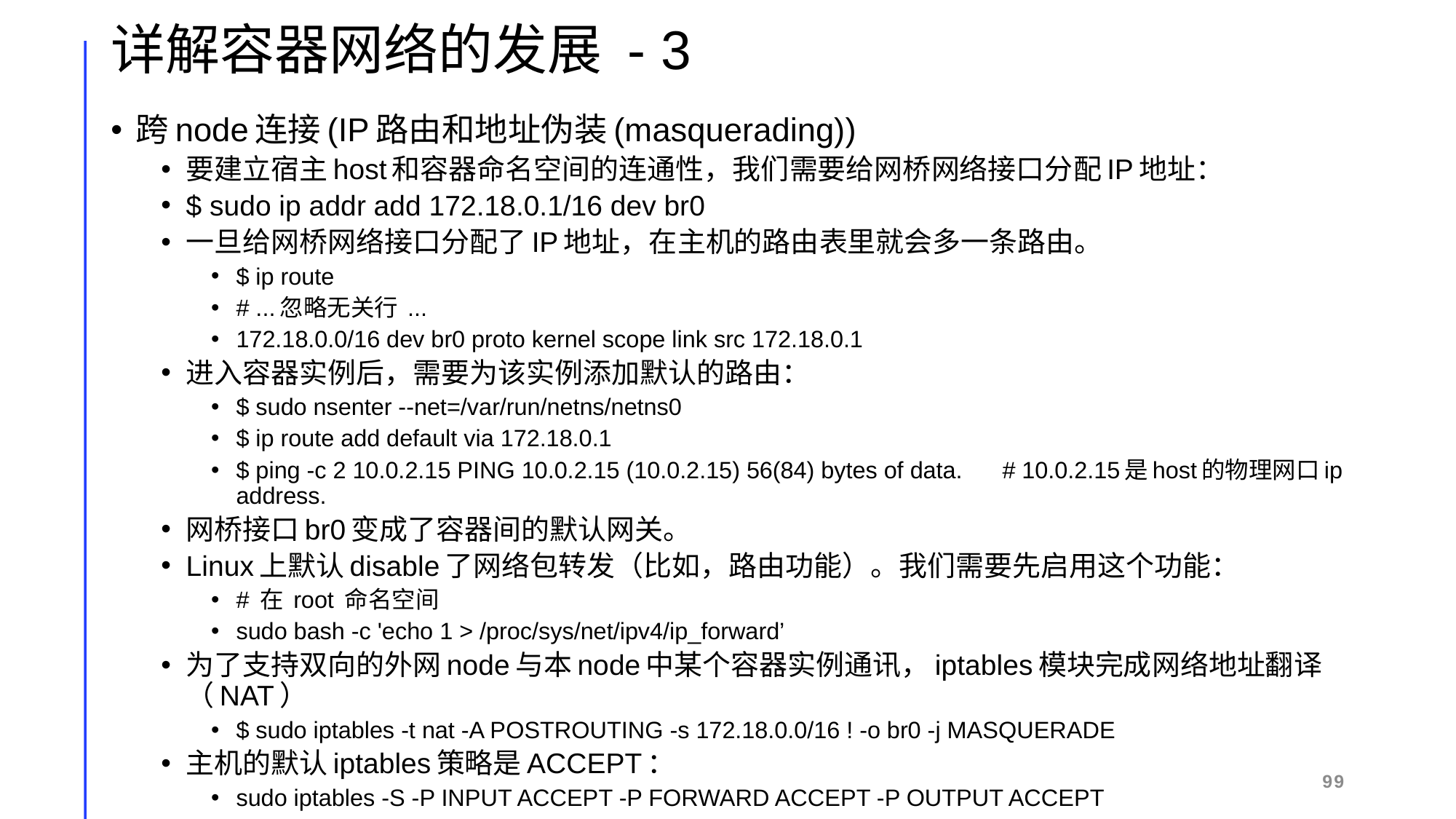

# 详解容器网络的发展 - 3
跨node连接(IP路由和地址伪装(masquerading))
要建立宿主host和容器命名空间的连通性，我们需要给网桥网络接口分配IP地址：
$ sudo ip addr add 172.18.0.1/16 dev br0
一旦给网桥网络接口分配了IP地址，在主机的路由表里就会多一条路由。
$ ip route
# ...忽略无关行 ...
172.18.0.0/16 dev br0 proto kernel scope link src 172.18.0.1
进入容器实例后，需要为该实例添加默认的路由：
$ sudo nsenter --net=/var/run/netns/netns0
$ ip route add default via 172.18.0.1
$ ping -c 2 10.0.2.15 PING 10.0.2.15 (10.0.2.15) 56(84) bytes of data.	# 10.0.2.15是host的物理网口ip address.
网桥接口br0变成了容器间的默认网关。
Linux上默认disable了网络包转发（比如，路由功能）。我们需要先启用这个功能：
# 在 root 命名空间
sudo bash -c 'echo 1 > /proc/sys/net/ipv4/ip_forward’
为了支持双向的外网node与本node中某个容器实例通讯，iptables模块完成网络地址翻译（NAT）
$ sudo iptables -t nat -A POSTROUTING -s 172.18.0.0/16 ! -o br0 -j MASQUERADE
主机的默认iptables策略是ACCEPT：
sudo iptables -S -P INPUT ACCEPT -P FORWARD ACCEPT -P OUTPUT ACCEPT
99